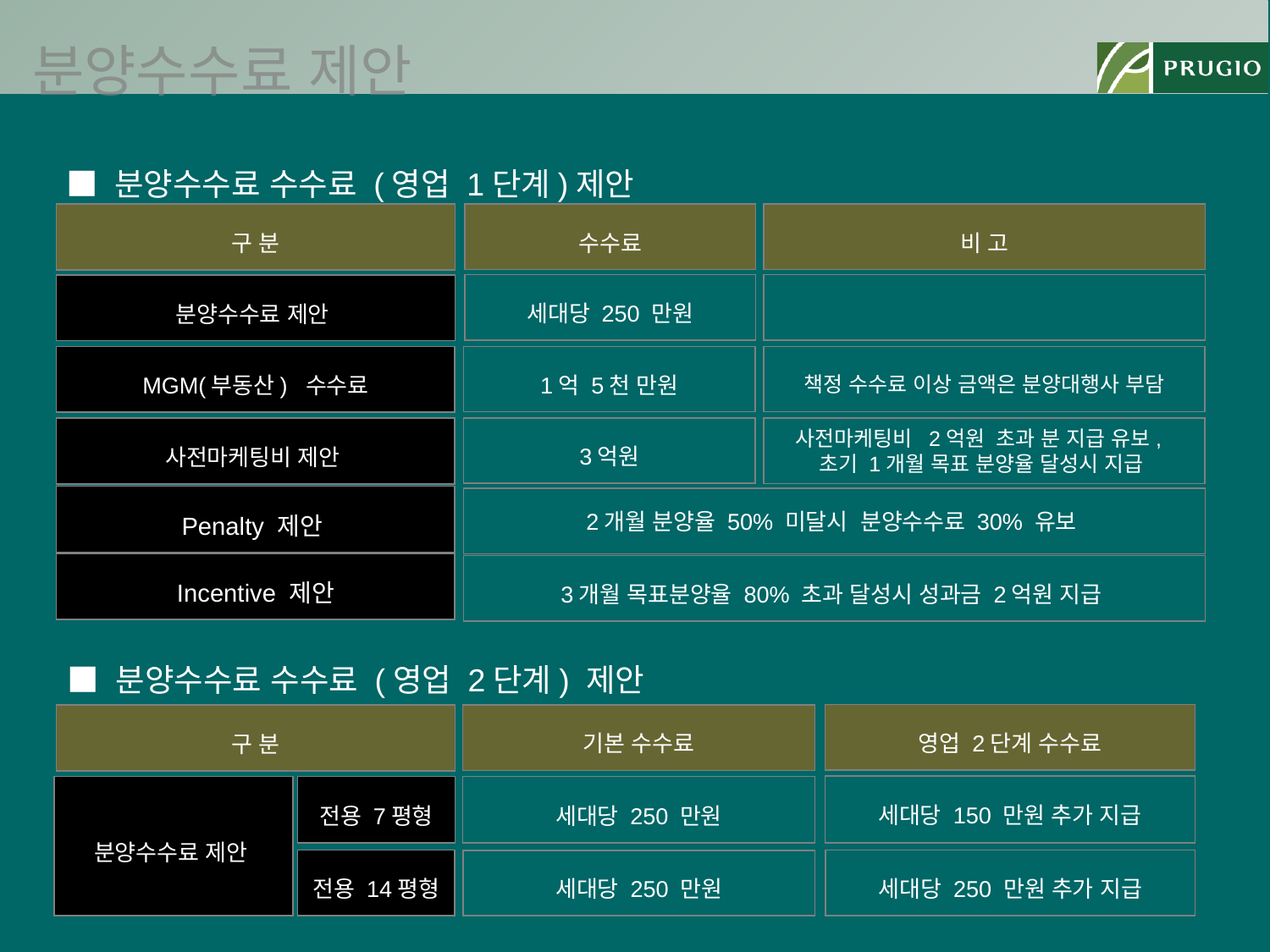

분양수수료 제안
■ 분양수수료 수수료 (영업 1단계)제안
구 분
수수료
비 고
분양수수료 제안
세대당 250 만원

MGM(부동산)  수수료
1억 5천 만원
책정 수수료 이상 금액은 분양대행사 부담
사전마케팅비 제안
3억원
사전마케팅비  2억원  초과 분 지급 유보,
초기 1개월 목표 분양율 달성시 지급
Penalty 제안
2개월 분양율 50% 미달시  분양수수료 30% 유보
 Incentive 제안
3개월 목표분양율 80% 초과 달성시 성과금 2억원 지급
■ 분양수수료 수수료 (영업 2단계) 제안
영업 2단계 수수료
구 분
기본 수수료
세대당 150 만원 추가 지급
분양수수료 제안
전용 7평형
세대당 250 만원
전용 14평형
세대당 250 만원 추가 지급
세대당 250 만원